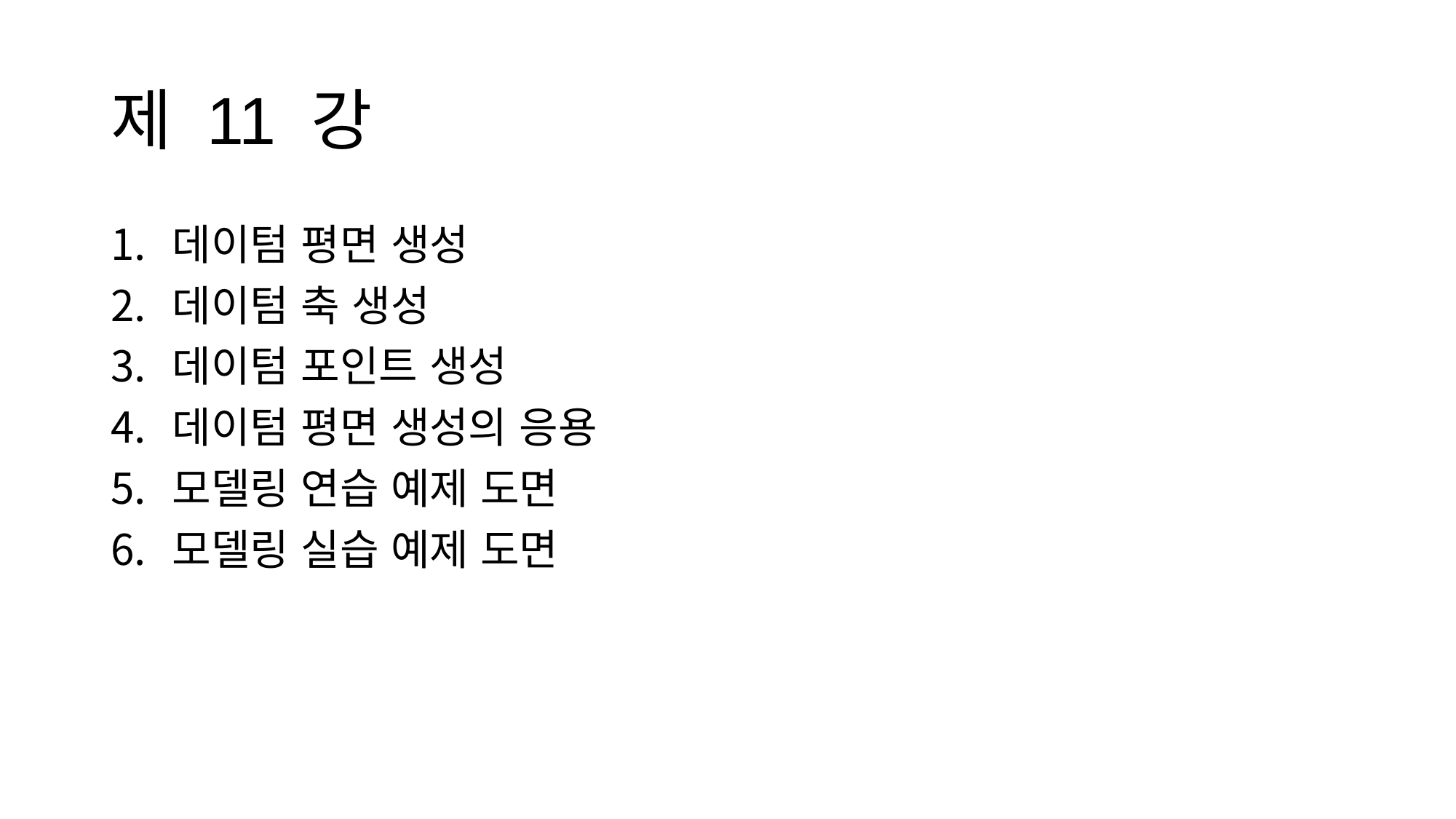

# 제 11 강
데이텀 평면 생성
데이텀 축 생성
데이텀 포인트 생성
데이텀 평면 생성의 응용
모델링 연습 예제 도면
모델링 실습 예제 도면